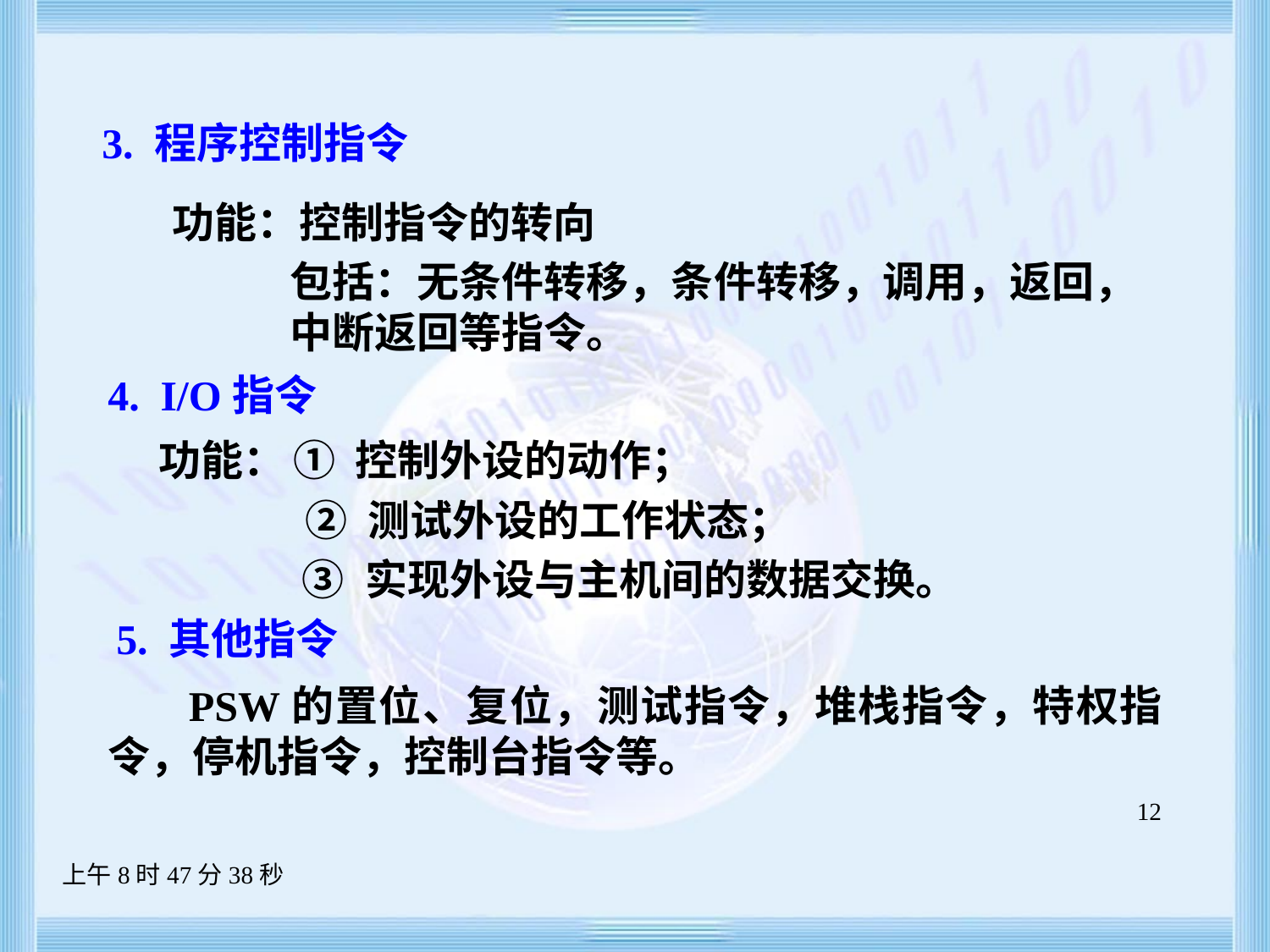

3. 程序控制指令
     功能：控制指令的转向

包括：无条件转移，条件转移，调用，返回，中断返回等指令。
  4.  I/O指令

        功能：
① 控制外设的动作；

       ② 测试外设的工作状态；

   ③ 实现外设与主机间的数据交换。

5. 其他指令

        PSW的置位、复位，测试指令，堆栈指令，特权指令，停机指令，控制台指令等。

12
上午8时47分38秒